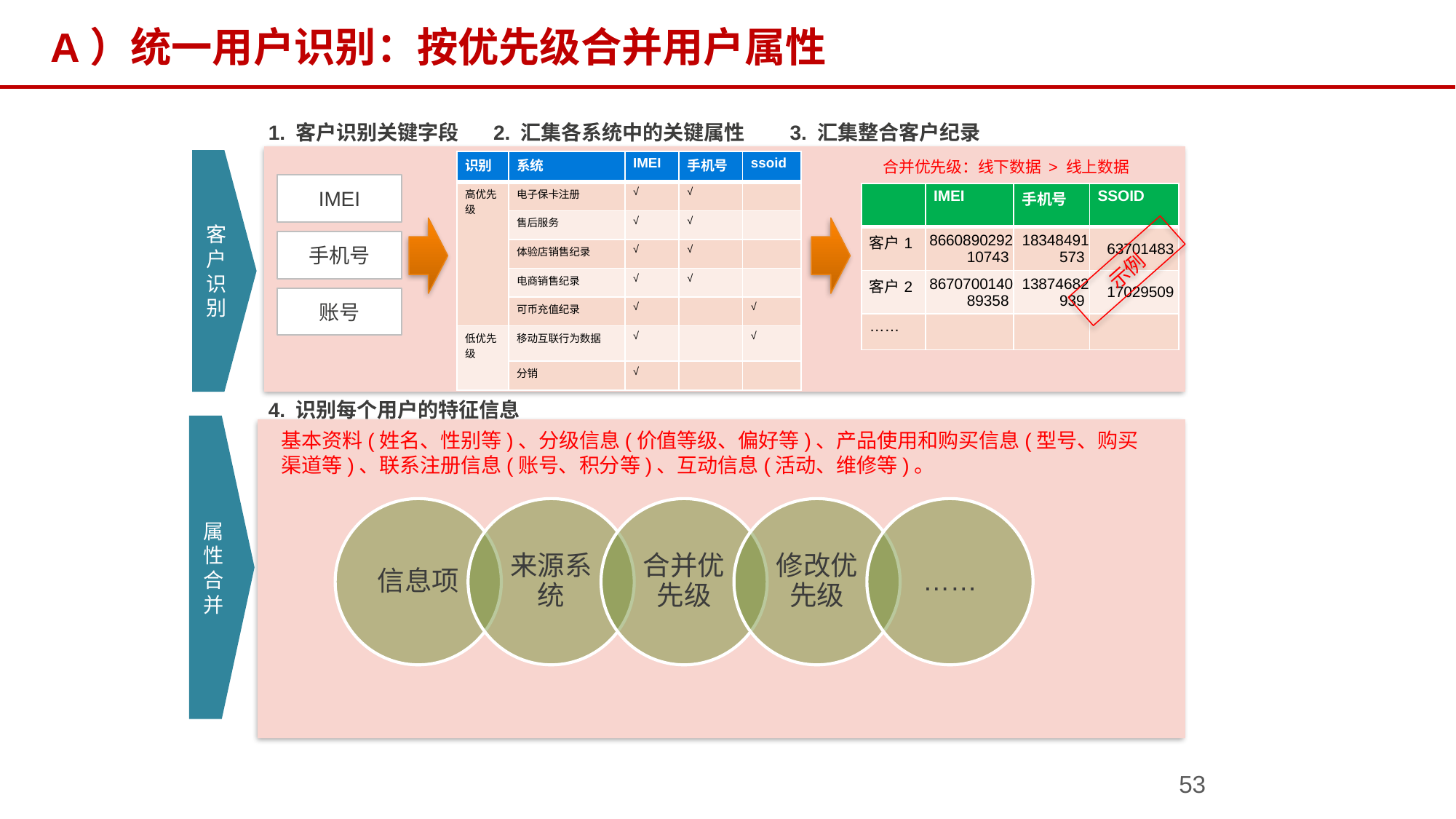

# A）统一用户识别：按优先级合并用户属性
1. 客户识别关键字段
2. 汇集各系统中的关键属性
3. 汇集整合客户纪录

客户识别
| 识别 | 系统 | IMEI | 手机号 | ssoid |
| --- | --- | --- | --- | --- |
| 高优先级 | 电子保卡注册 | √ | √ |  |
|  | 售后服务 | √ | √ |  |
|  | 体验店销售纪录 | √ | √ |  |
|  | 电商销售纪录 | √ | √ |  |
|  | 可币充值纪录 | √ |  | √ |
| 低优先级 | 移动互联行为数据 | √ |  | √ |
|  | 分销 | √ |  |  |
 合并优先级：线下数据 > 线上数据
IMEI
手机号
账号
|  | IMEI | 手机号 | SSOID |
| --- | --- | --- | --- |
| 客户1 | 866089029210743 | 18348491573 | 63701483 |
| 客户2 | 867070014089358 | 13874682939 | 17029509 |
| …… |  |  |  |

示例
4. 识别每个用户的特征信息
属性合并

基本资料(姓名、性别等)、分级信息(价值等级、偏好等)、产品使用和购买信息(型号、购买渠道等)、联系注册信息(账号、积分等)、互动信息(活动、维修等)。
信息项
来源系统
合并优先级
修改优先级
……